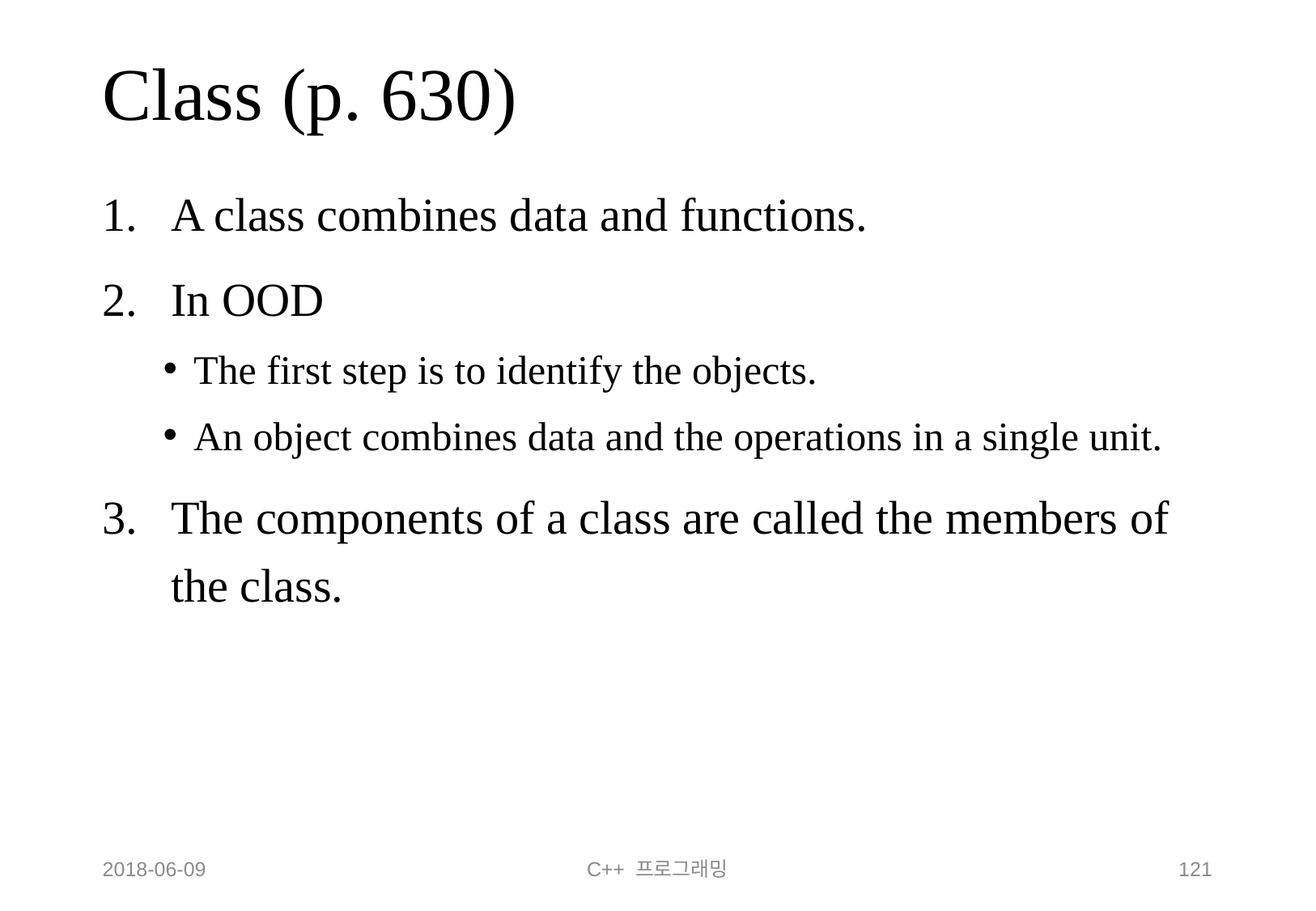

# Class (p. 630)
A class combines data and functions.
In OOD
The first step is to identify the objects.
An object combines data and the operations in a single unit.
The components of a class are called the members of the class.

2018-06-09
C++ 프로그래밍
121